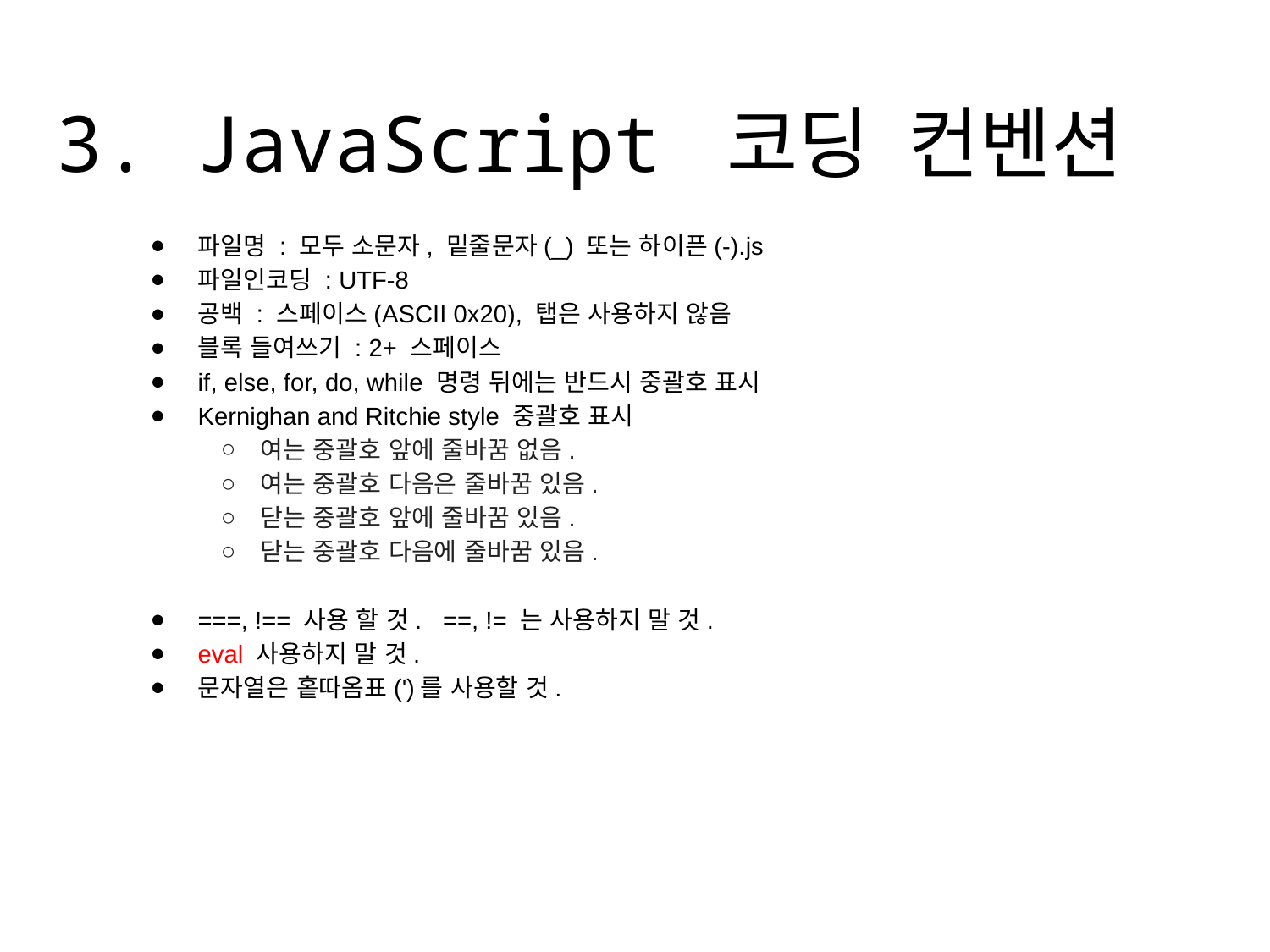

# 3. JavaScript 코딩 컨벤션
파일명 : 모두 소문자, 밑줄문자(_) 또는 하이픈(-).js
파일인코딩 : UTF-8
공백 : 스페이스(ASCII 0x20), 탭은 사용하지 않음
블록 들여쓰기 : 2+ 스페이스
if, else, for, do, while 명령 뒤에는 반드시 중괄호 표시
Kernighan and Ritchie style 중괄호 표시
여는 중괄호 앞에 줄바꿈 없음.
여는 중괄호 다음은 줄바꿈 있음.
닫는 중괄호 앞에 줄바꿈 있음.
닫는 중괄호 다음에 줄바꿈 있음.

===, !== 사용 할 것.   ==, != 는 사용하지 말 것.
eval 사용하지 말 것.
문자열은 홑따옴표(')를 사용할 것.